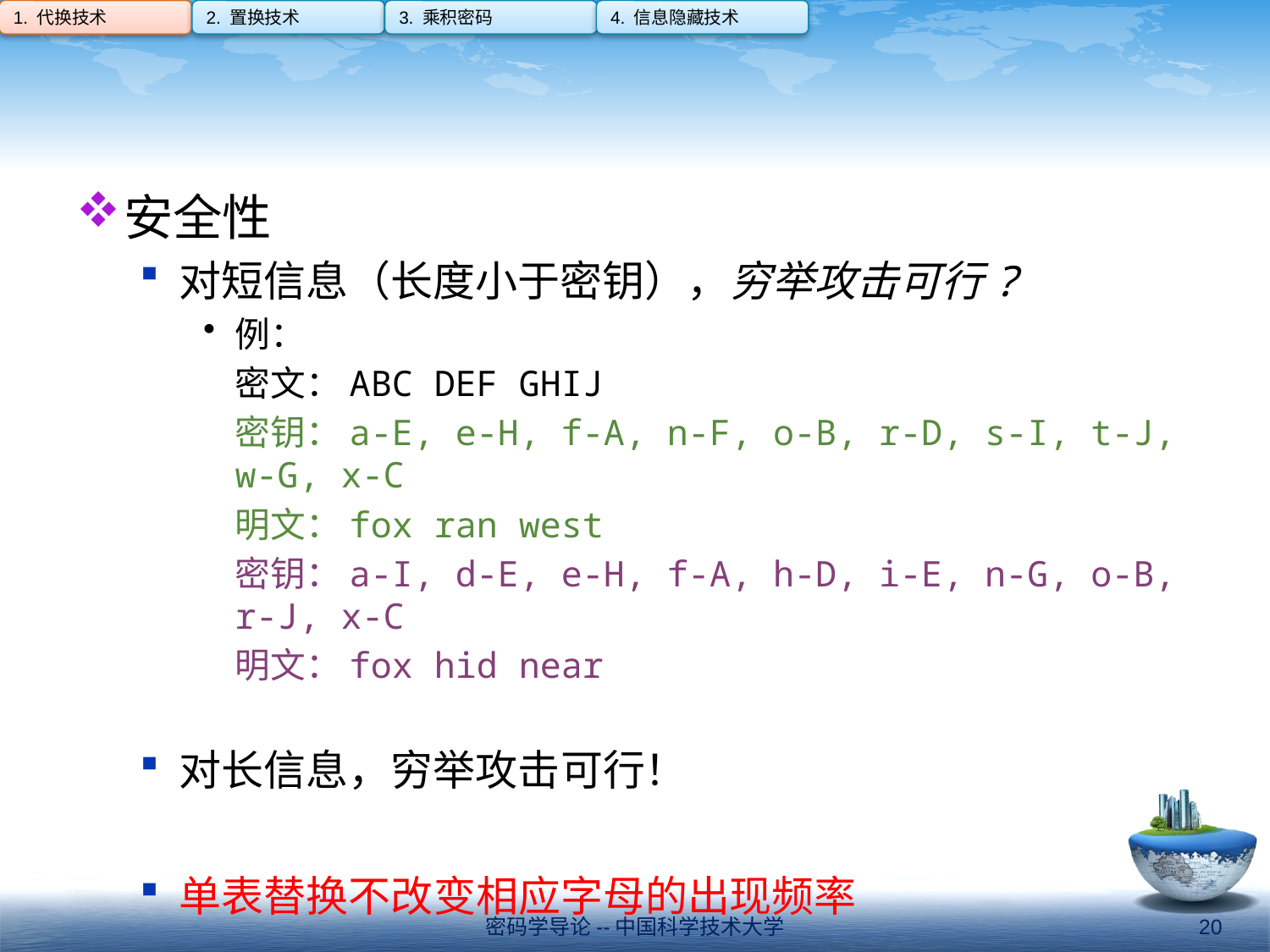

1. 代换技术
2. 置换技术
3. 乘积密码
4. 信息隐藏技术
#
安全性
对短信息（长度小于密钥），穷举攻击可行?
例：
	密文：ABC DEF GHIJ
	密钥：a-E, e-H, f-A, n-F, o-B, r-D, s-I, t-J, w-G, x-C
	明文：fox ran west
	密钥：a-I, d-E, e-H, f-A, h-D, i-E, n-G, o-B, r-J, x-C
	明文：fox hid near

对长信息，穷举攻击可行！

单表替换不改变相应字母的出现频率
密码学导论--中国科学技术大学
20